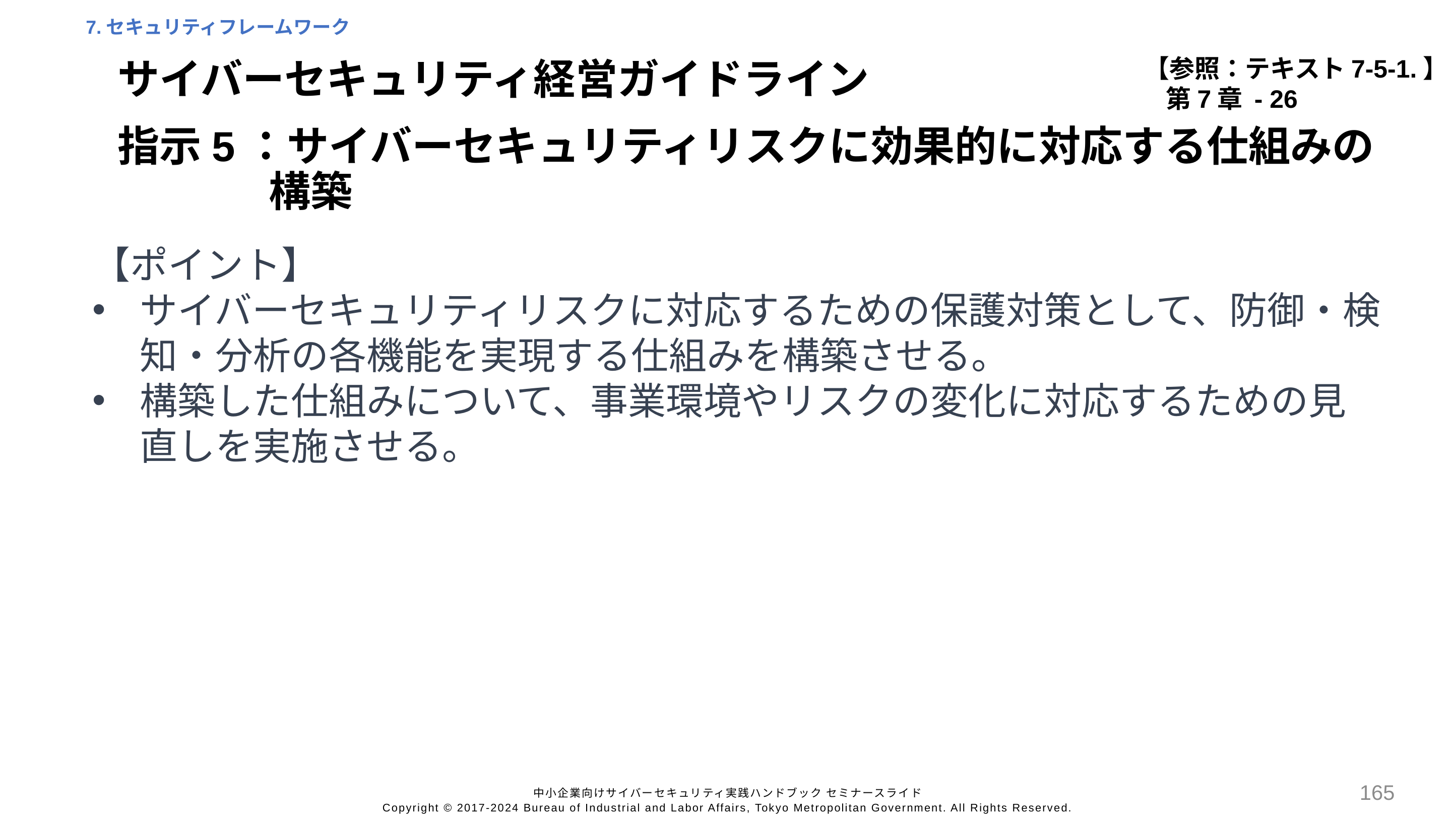

7.セキュリティフレームワーク
【参照：テキスト7-5-1.】
第7章 - 26
サイバーセキュリティ経営ガイドライン
指示5：サイバーセキュリティリスクに効果的に対応する仕組みの		構築
【ポイント】
サイバーセキュリティリスクに対応するための保護対策として、防御・検知・分析の各機能を実現する仕組みを構築させる。
構築した仕組みについて、事業環境やリスクの変化に対応するための見直しを実施させる。

165